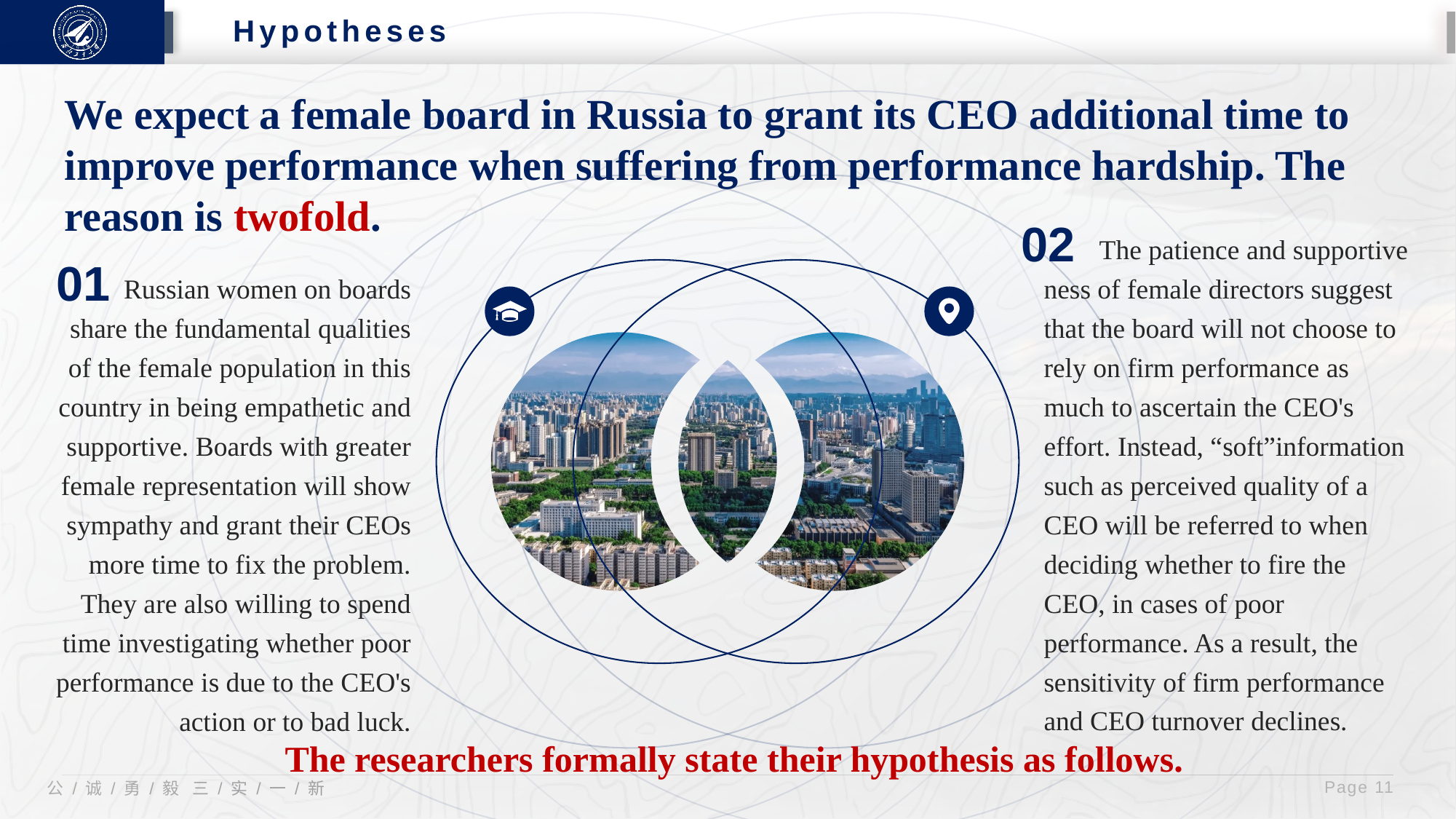

研究背景
Hypotheses

We expect a female board in Russia to grant its CEO additional time to improve performance when suffering from performance hardship. The reason is twofold.

02
        The patience and supportive
ness of female directors suggest that the board will not choose to rely on firm performance as much to ascertain the CEO's effort. Instead, “soft”information such as perceived quality of a CEO will be referred to when deciding whether to fire the CEO, in cases of poor performance. As a result, the sensitivity of firm performance and CEO turnover declines.
01

 Russian women on boards share the fundamental qualities of the female population in this country in being empathetic and supportive. Boards with greater female representation will show sympathy and grant their CEOs more time to fix the problem. They are also willing to spend time investigating whether poor performance is due to the CEO's action or to bad luck.

 The researchers formally state their hypothesis as follows.
  Page 11